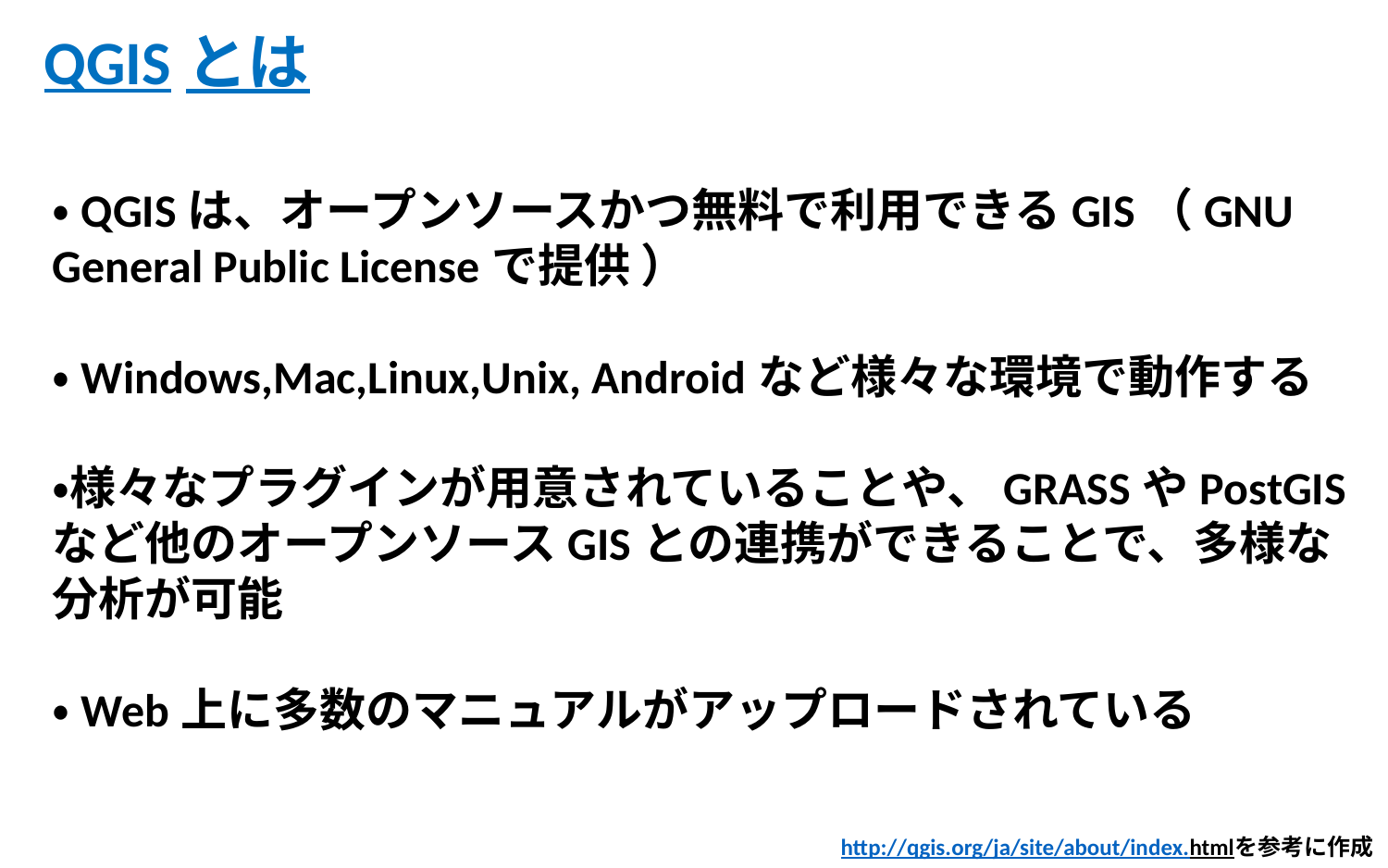

QGISとは
・QGISは、オープンソースかつ無料で利用できるGIS（GNU General Public Licenseで提供 ）

・Windows,Mac,Linux,Unix, Androidなど様々な環境で動作する

・様々なプラグインが用意されていることや、GRASSやPostGISなど他のオープンソースGISとの連携ができることで、多様な分析が可能

・Web上に多数のマニュアルがアップロードされている
http://qgis.org/ja/site/about/index.htmlを参考に作成